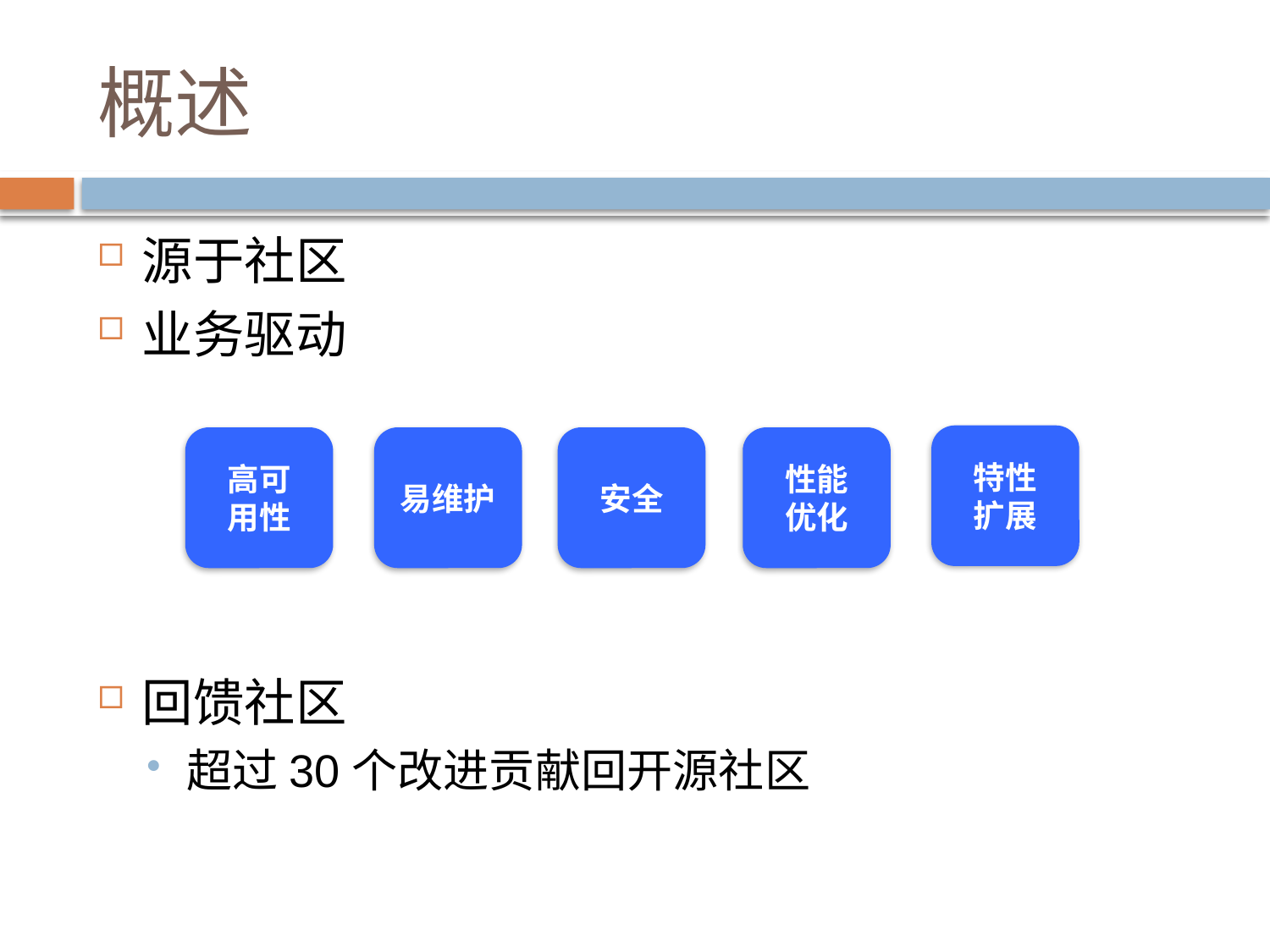

# 概述
源于社区
业务驱动

回馈社区
超过30个改进贡献回开源社区

特性
扩展
高可
用性
易维护
安全
性能
优化